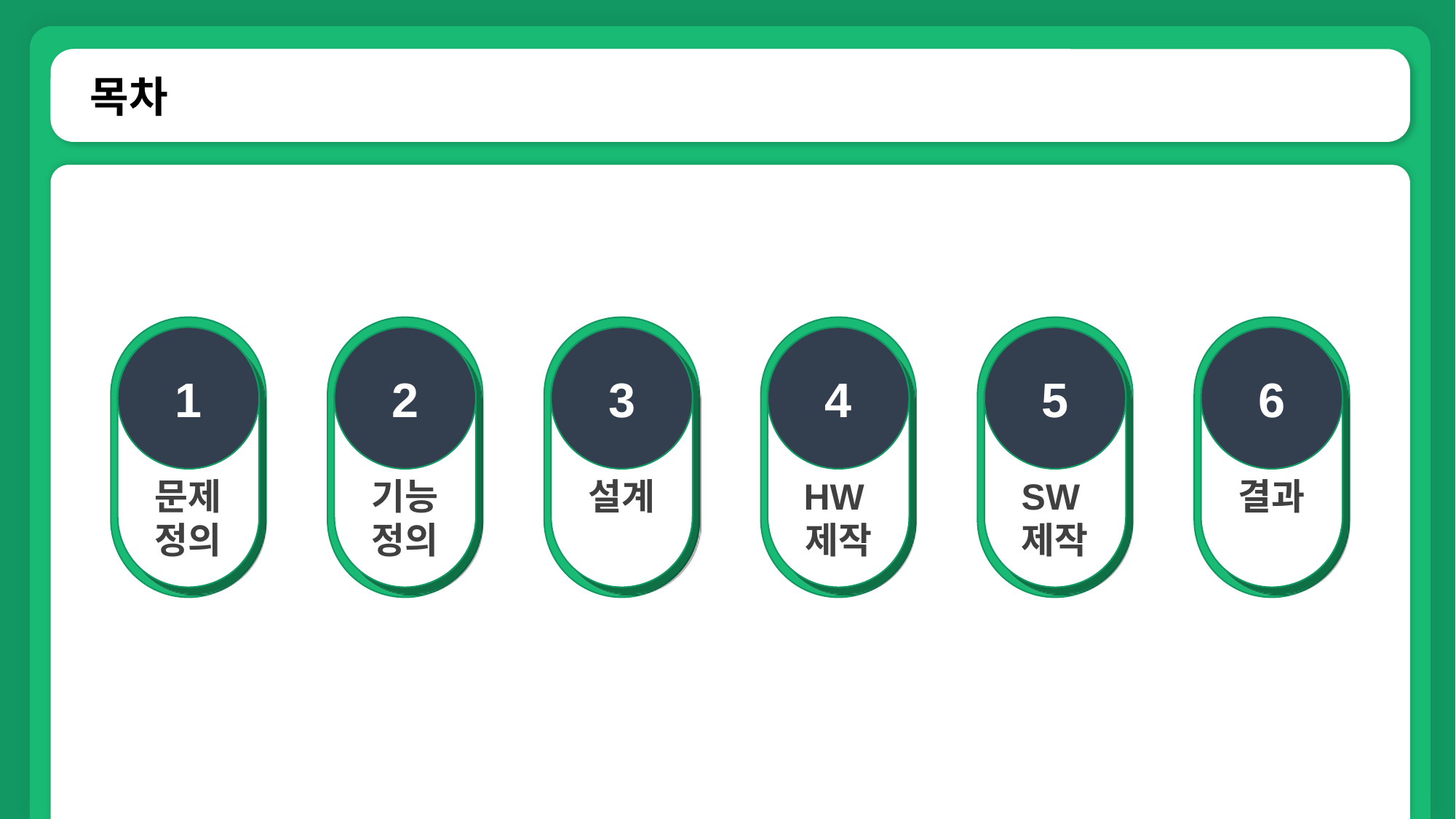

목차

1

문제정의

2

기능정의

3

설계

4
HW제작

5
SW제작

6

결과